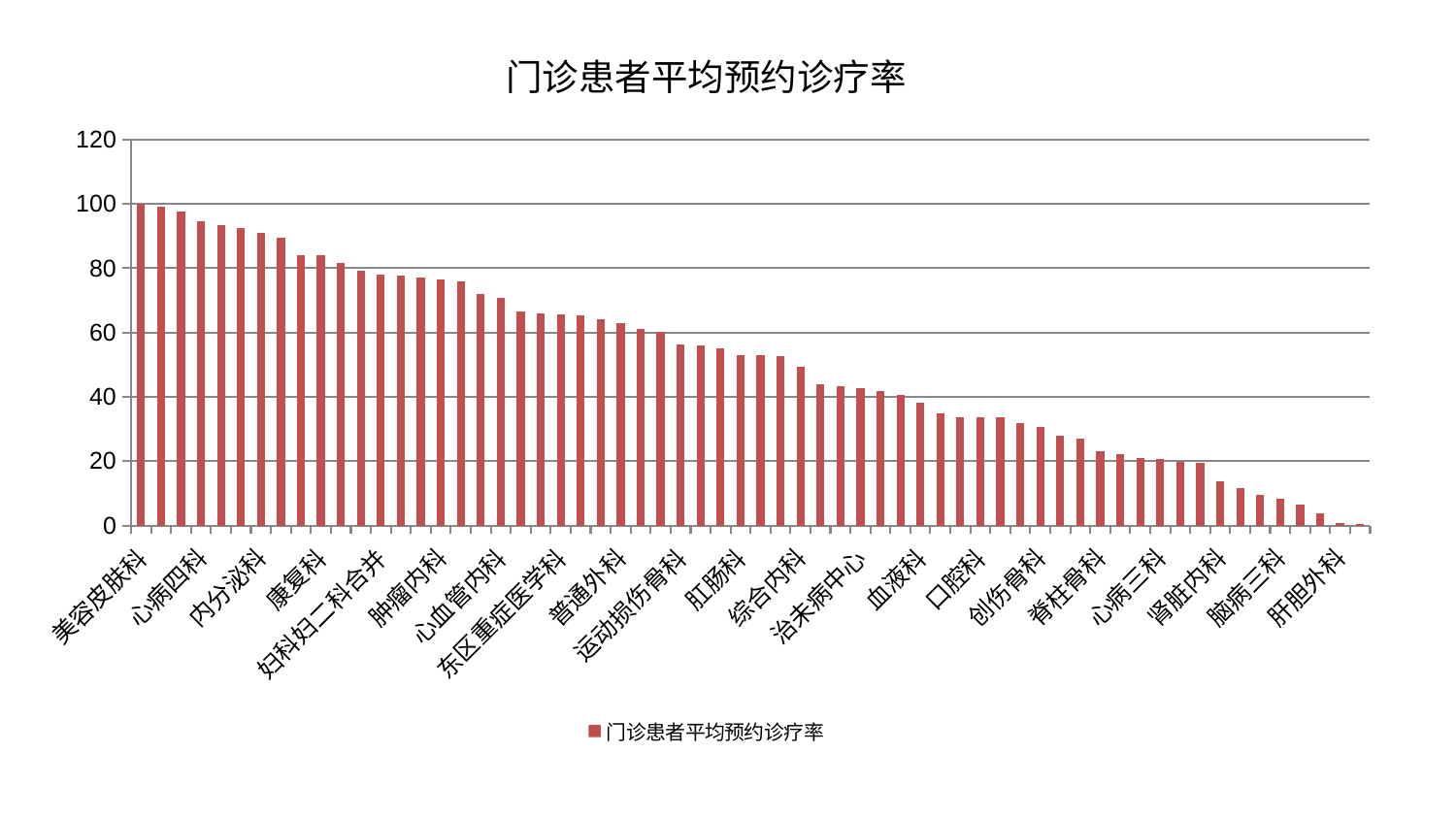

### Chart: 门诊患者平均预约诊疗率

| Category | 门诊患者平均预约诊疗率 |
|---|---|
| 美容皮肤科 | 100.0 |
| 微创骨科 | 99.06192800880854 |
| 泌尿外科 | 97.77612365875072 |
| 心病四科 | 94.6904124659223 |
| 关节骨科 | 93.43815919439618 |
| 肾病科 | 92.63344724497323 |
| 内分泌科 | 91.14103980033482 |
| 身心医学科 | 89.37923747767154 |
| 产科 | 84.21010713018096 |
| 康复科 | 83.96159297505557 |
| 皮肤科 | 81.60071646542383 |
| 消化内科 | 79.08992971593123 |
| 妇科妇二科合并 | 78.12798415310401 |
| 骨科 | 77.57868856290163 |
| 医院 | 77.0614951172613 |
| 肿瘤内科 | 76.50463513912526 |
| 心病一科 | 75.94696700882886 |
| 妇二科 | 72.06088222514451 |
| 心血管内科 | 70.65543616471167 |
| 脾胃科消化科合并 | 66.61209659760993 |
| 风湿病科 | 65.9715400125372 |
| 东区重症医学科 | 65.77700513107538 |
| 脑病一科 | 65.45193338244357 |
| 呼吸内科 | 64.18366972349425 |
| 普通外科 | 62.809588242183516 |
| 小儿骨科 | 61.13915864011688 |
| 显微骨科 | 60.11012010488847 |
| 运动损伤骨科 | 56.36734669027891 |
| 神经内科 | 56.13697493451383 |
| 针灸科 | 55.15094888911511 |
| 肛肠科 | 52.99597005674224 |
| 中医外治中心 | 52.89993125685558 |
| 胸外科 | 52.55304254482444 |
| 综合内科 | 49.33123053095383 |
| 耳鼻喉科 | 43.90252394854369 |
| 小儿推拿科 | 43.40274943802687 |
| 治未病中心 | 42.745774382506184 |
| 周围血管科 | 41.94717992395905 |
| 神经外科 | 40.548678511246834 |
| 血液科 | 38.14597070872947 |
| 脑病二科 | 34.828010231946806 |
| 老年医学科 | 33.58646221373383 |
| 口腔科 | 33.548703050614144 |
| 心病二科 | 33.53122347811608 |
| 男科 | 31.876383985869307 |
| 创伤骨科 | 30.479378649853412 |
| 西区重症医学科 | 28.057131158894794 |
| 推拿科 | 27.01544102034765 |
| 脊柱骨科 | 23.228805365018168 |
| 脾胃病科 | 22.31628625686387 |
| 中医经典科 | 20.849719708006784 |
| 心病三科 | 20.72399430049001 |
| 肝病科 | 19.625464908160538 |
| 乳腺甲状腺外科 | 19.563109462093532 |
| 肾脏内科 | 13.650103855844222 |
| 重症医学科 | 11.687176653302531 |
| 东区肾病科 | 9.531982817326124 |
| 脑病三科 | 8.211227765126614 |
| 眼科 | 6.461339307804684 |
| 儿科 | 3.6382173020625497 |
| 肝胆外科 | 0.6474761285756215 |
| 妇科 | 0.5285407647107613 |
61